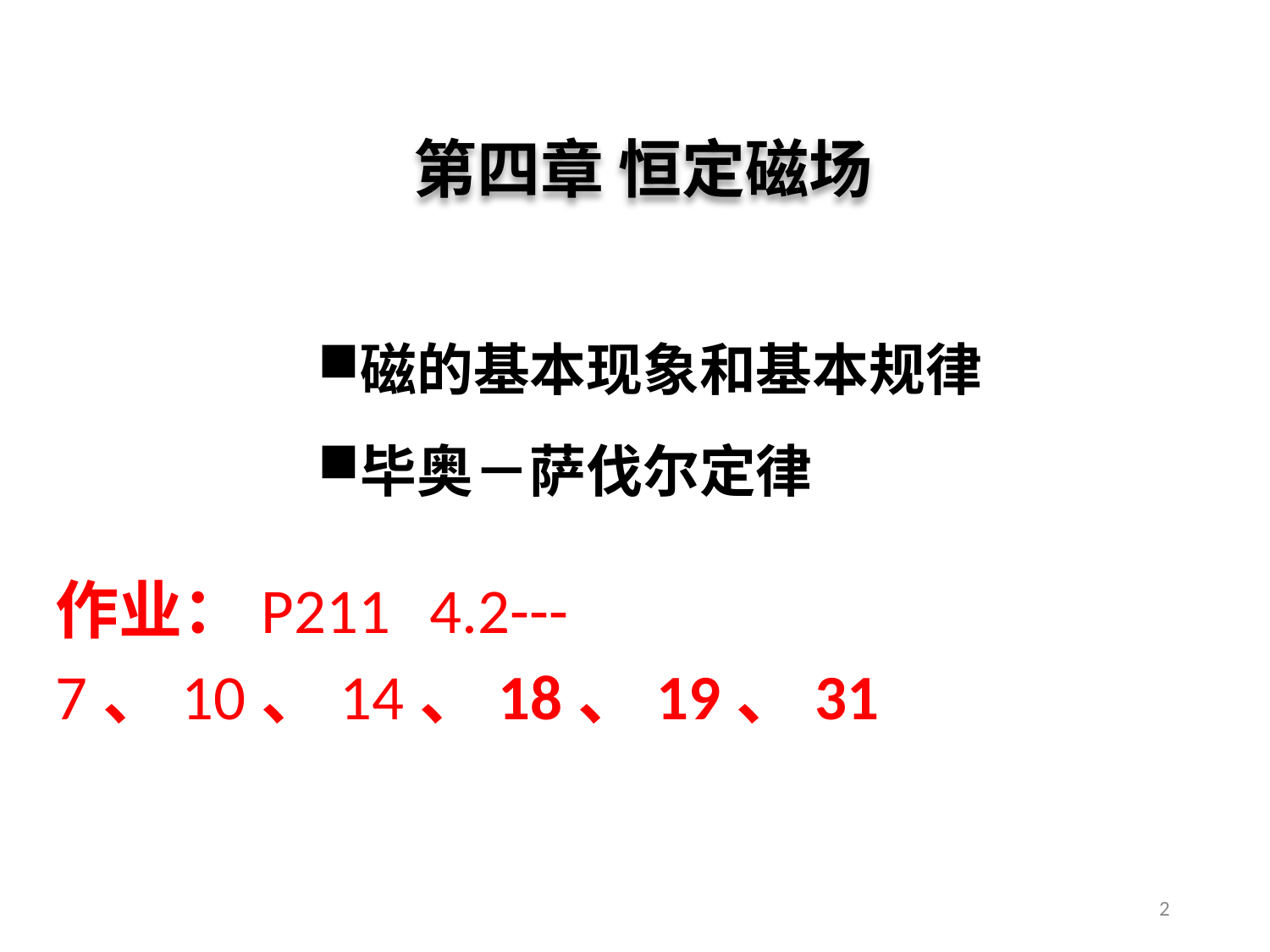

第四章 恒定磁场
磁的基本现象和基本规律
毕奥－萨伐尔定律
作业：P211    4.2---7、10、14、18、19、31

2